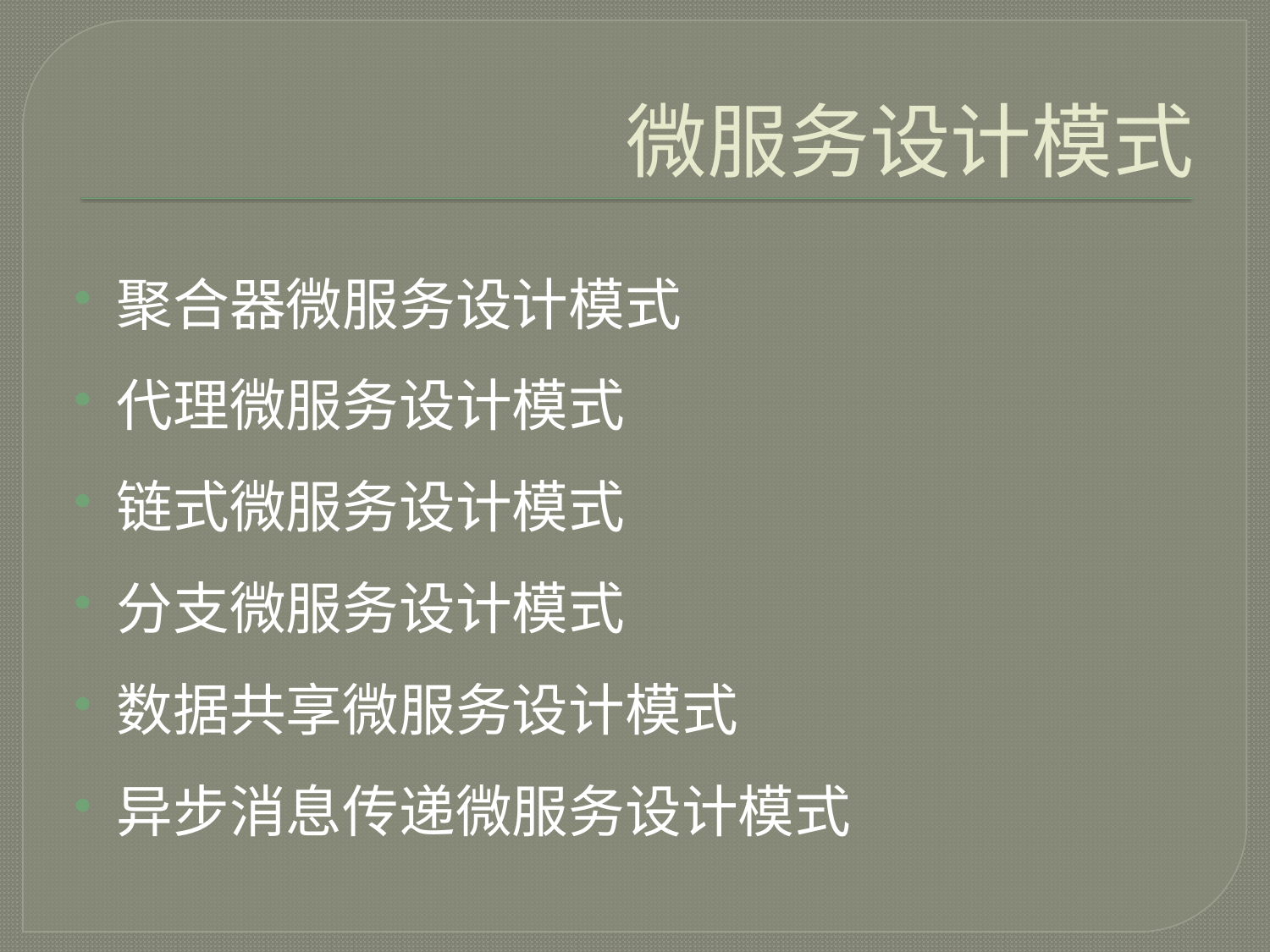

# 微服务设计模式
聚合器微服务设计模式
代理微服务设计模式
链式微服务设计模式
分支微服务设计模式
数据共享微服务设计模式
异步消息传递微服务设计模式